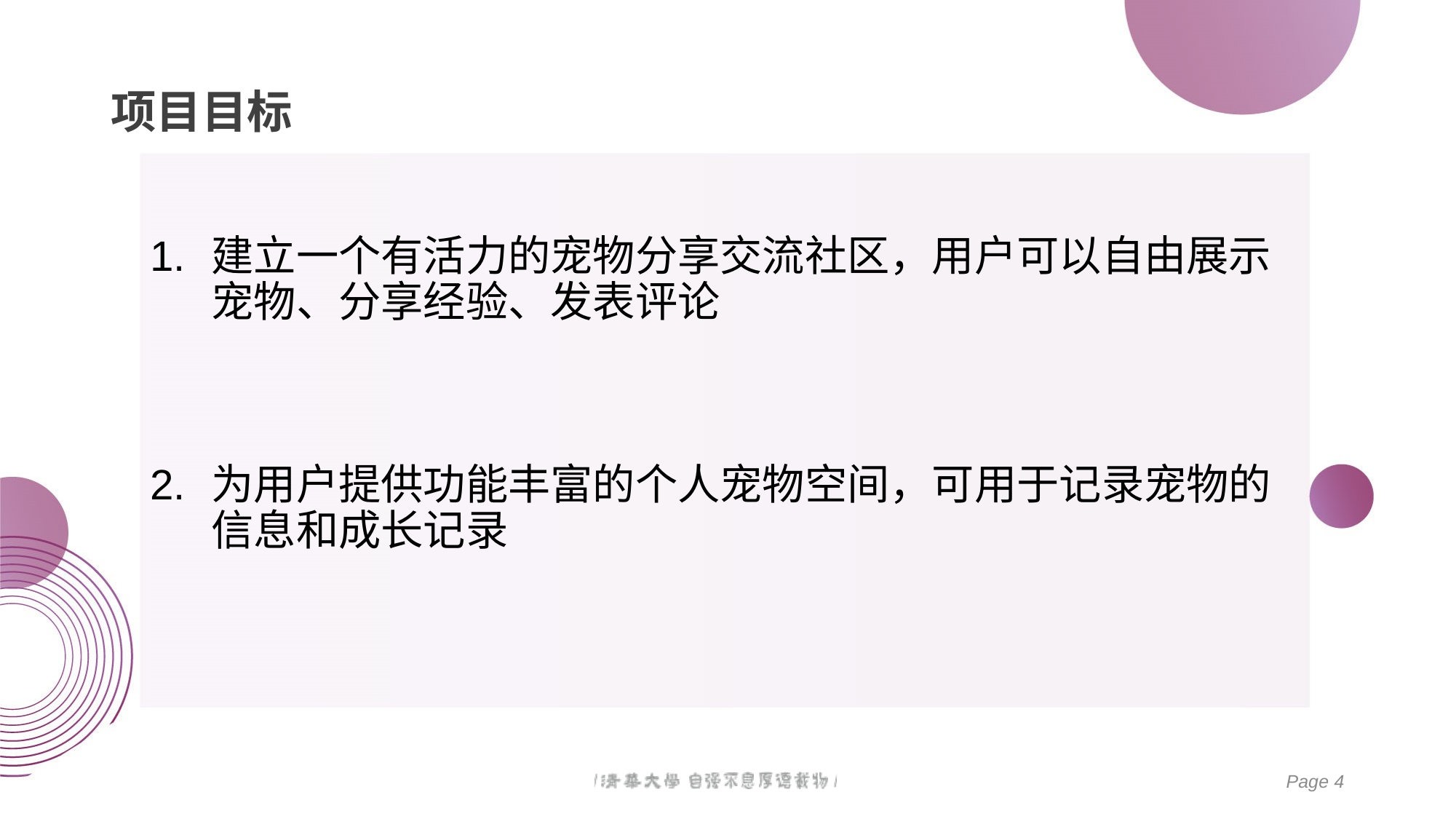

# 项目目标

建立一个有活力的宠物分享交流社区，用户可以自由展示宠物、分享经验、发表评论

为用户提供功能丰富的个人宠物空间，可用于记录宠物的信息和成长记录
Page 4